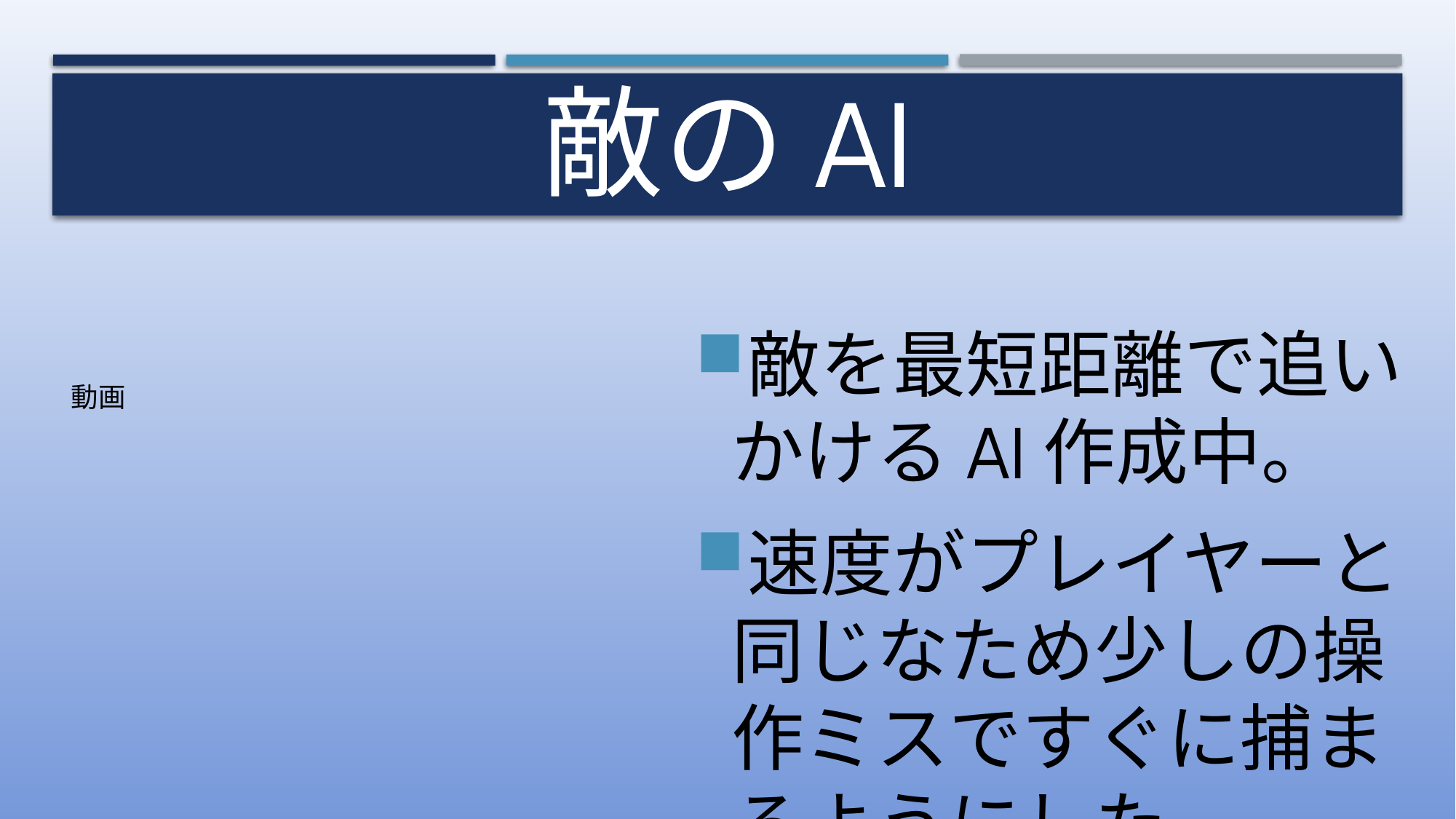

# 敵のAI

敵を最短距離で追いかけるAI作成中。
速度がプレイヤーと同じなため少しの操作ミスですぐに捕まるようにした。

動画